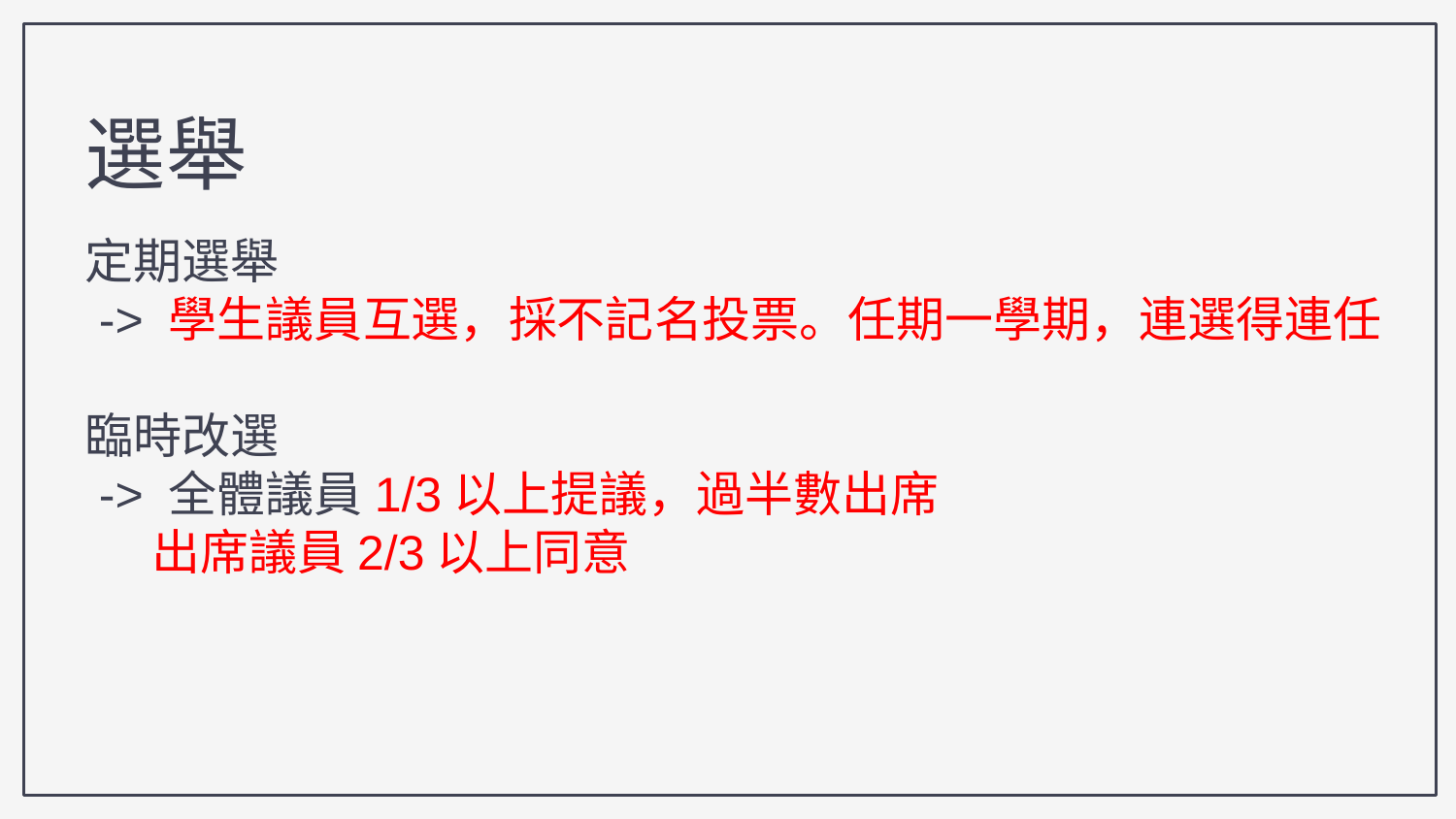

選舉
定期選舉
 -> 學生議員互選，採不記名投票。任期一學期，連選得連任

臨時改選
 -> 全體議員1/3以上提議，過半數出席
     出席議員2/3以上同意